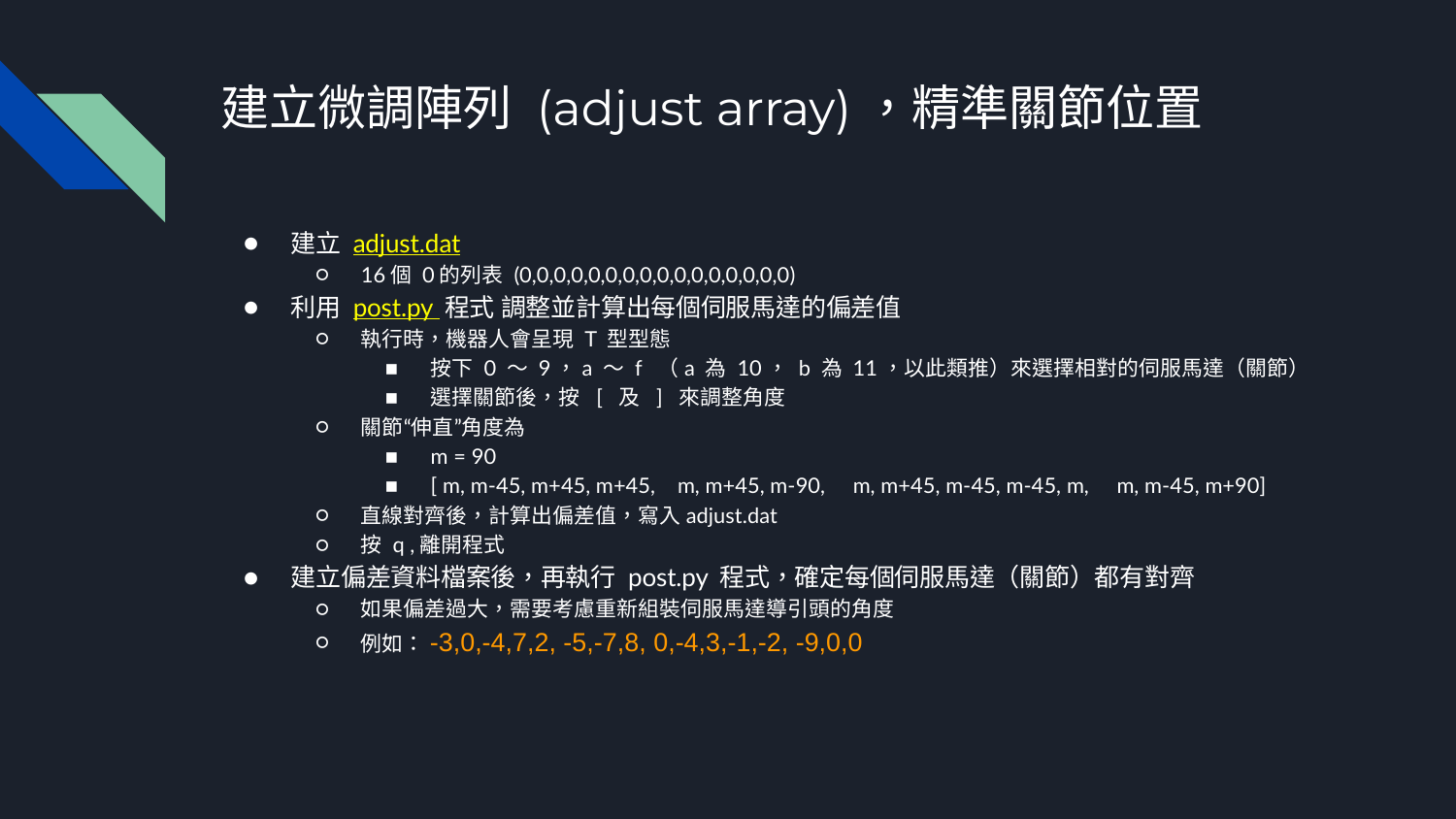

# 建立微調陣列 (adjust array)，精準關節位置
建立 adjust.dat
16個 0的列表 (0,0,0,0,0,0,0,0,0,0,0,0,0,0,0,0)
利用 post.py 程式 調整並計算出每個伺服馬達的偏差值
執行時，機器人會呈現 T 型型態
按下 0 ～ 9，a ～ f  （a 為 10， b 為 11，以此類推）來選擇相對的伺服馬達（關節）
選擇關節後，按  [  及  ]  來調整角度
關節“伸直”角度為
m = 90
[ m, m-45, m+45, m+45,    m, m+45, m-90,     m, m+45, m-45, m-45, m,     m, m-45, m+90]
直線對齊後，計算出偏差值，寫入adjust.dat
按 q ,離開程式
建立偏差資料檔案後，再執行 post.py 程式，確定每個伺服馬達（關節）都有對齊
如果偏差過大，需要考慮重新組裝伺服馬達導引頭的角度
例如：-3,0,-4,7,2, -5,-7,8, 0,-4,3,-1,-2, -9,0,0